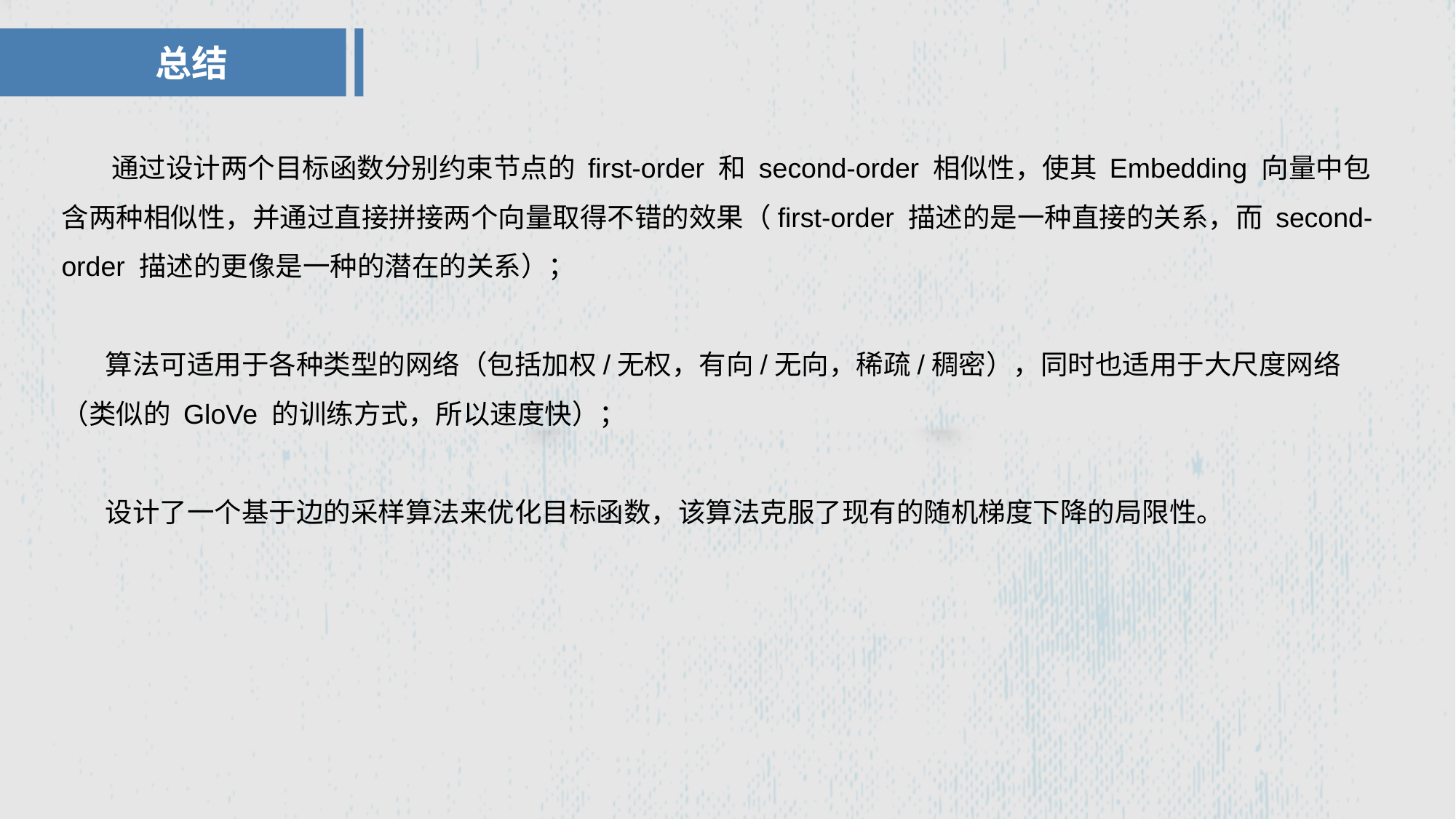

总结
       通过设计两个目标函数分别约束节点的 first-order 和 second-order 相似性，使其 Embedding 向量中包含两种相似性，并通过直接拼接两个向量取得不错的效果（first-order 描述的是一种直接的关系，而 second-order 描述的更像是一种的潜在的关系）；

      算法可适用于各种类型的网络（包括加权/无权，有向/无向，稀疏/稠密），同时也适用于大尺度网络（类似的 GloVe 的训练方式，所以速度快）；

      设计了一个基于边的采样算法来优化目标函数，该算法克服了现有的随机梯度下降的局限性。